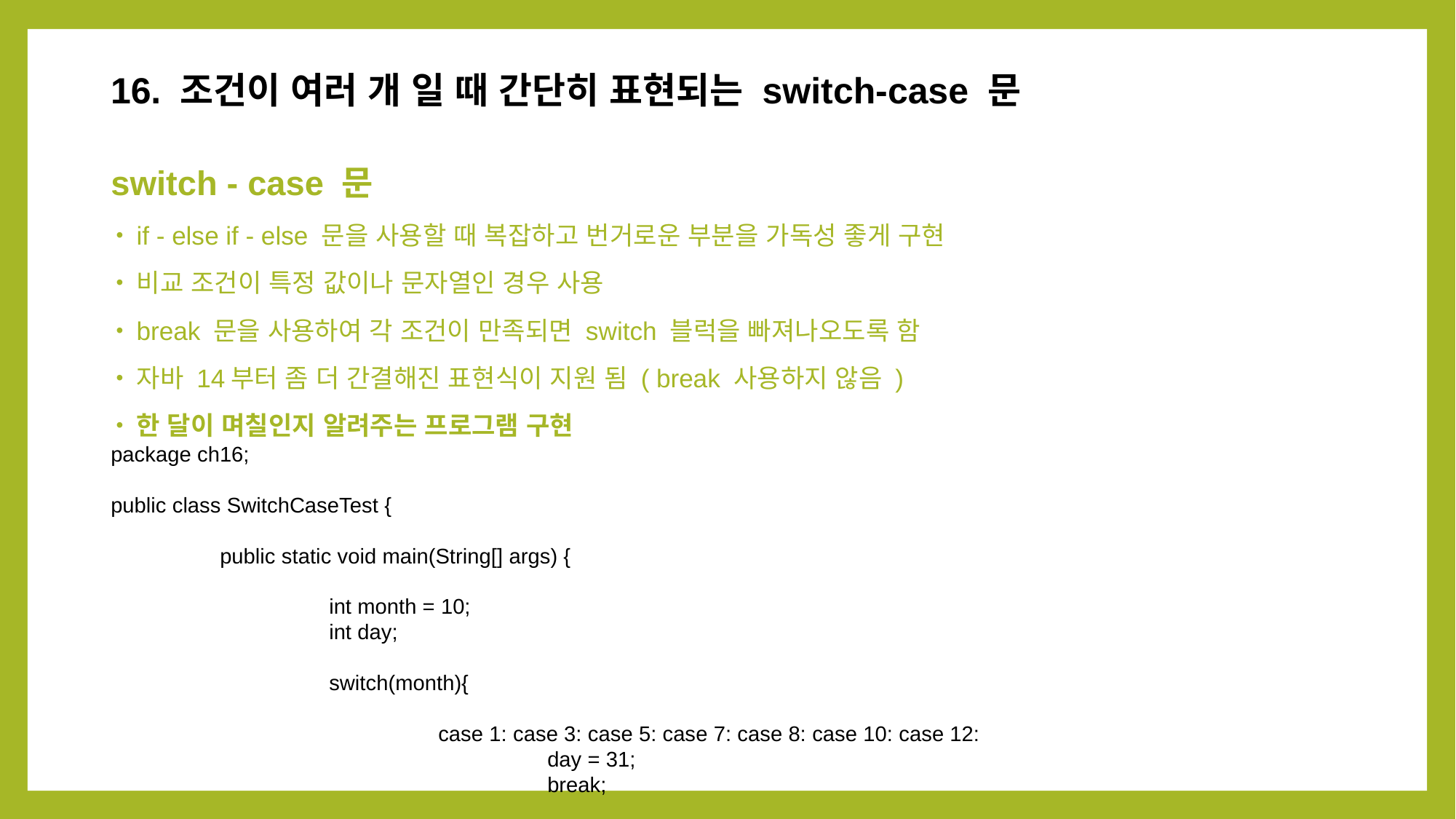

16. 조건이 여러 개 일 때 간단히 표현되는 switch-case 문
switch - case 문
if - else if - else 문을 사용할 때 복잡하고 번거로운 부분을 가독성 좋게 구현
비교 조건이 특정 값이나 문자열인 경우 사용
break 문을 사용하여 각 조건이 만족되면 switch 블럭을 빠져나오도록 함
자바 14부터 좀 더 간결해진 표현식이 지원 됨 ( break 사용하지 않음 )
한 달이 며칠인지 알려주는 프로그램 구현
package ch16;

public class SwitchCaseTest {

	public static void main(String[] args) {

		int month = 10;
		int day;

		switch(month){

			case 1: case 3: case 5: case 7: case 8: case 10: case 12:
				day = 31;
				break;